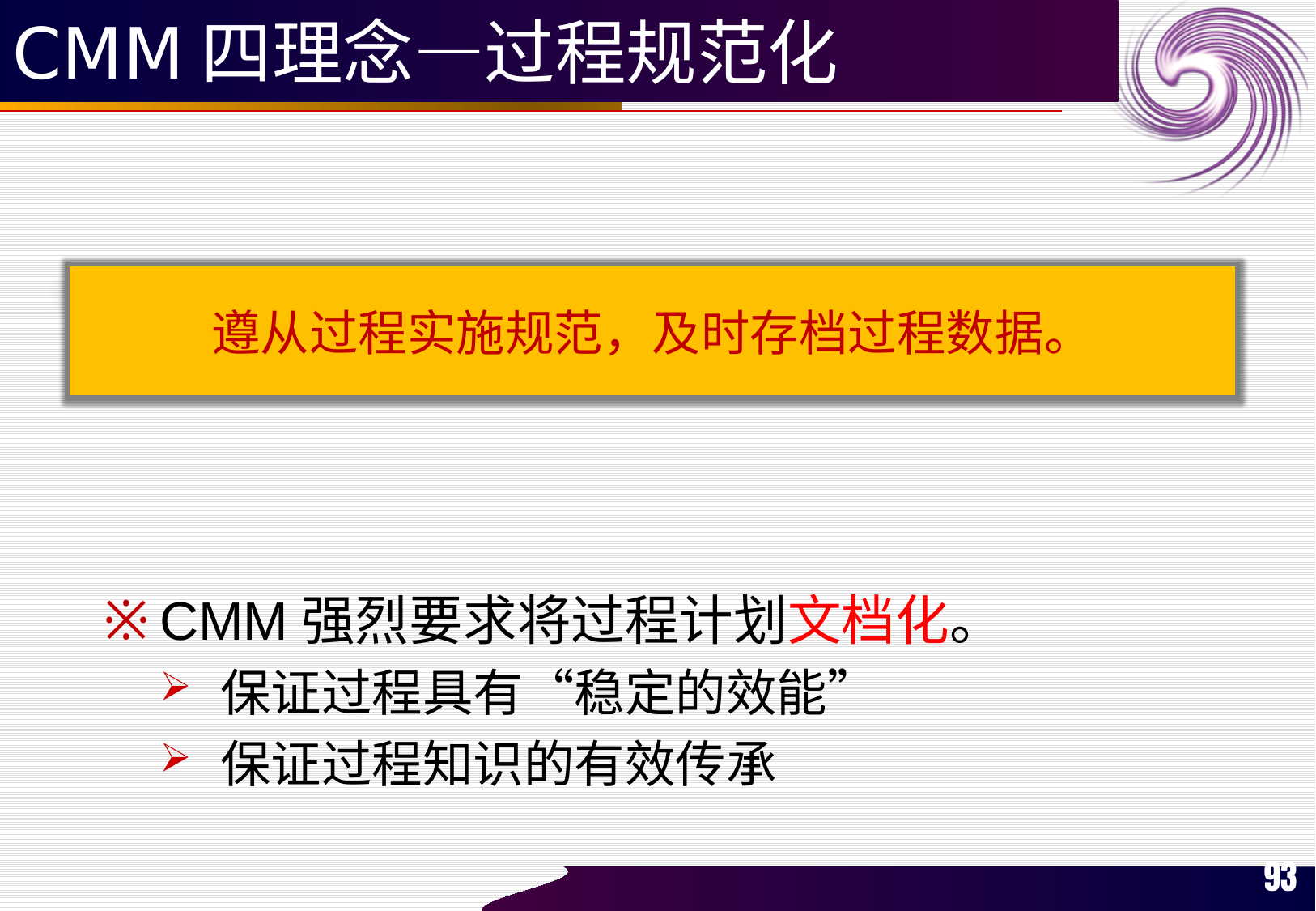

# CMM四理念—过程规范化
遵从过程实施规范，及时存档过程数据。
CMM强烈要求将过程计划文档化。
保证过程具有“稳定的效能”
保证过程知识的有效传承
93